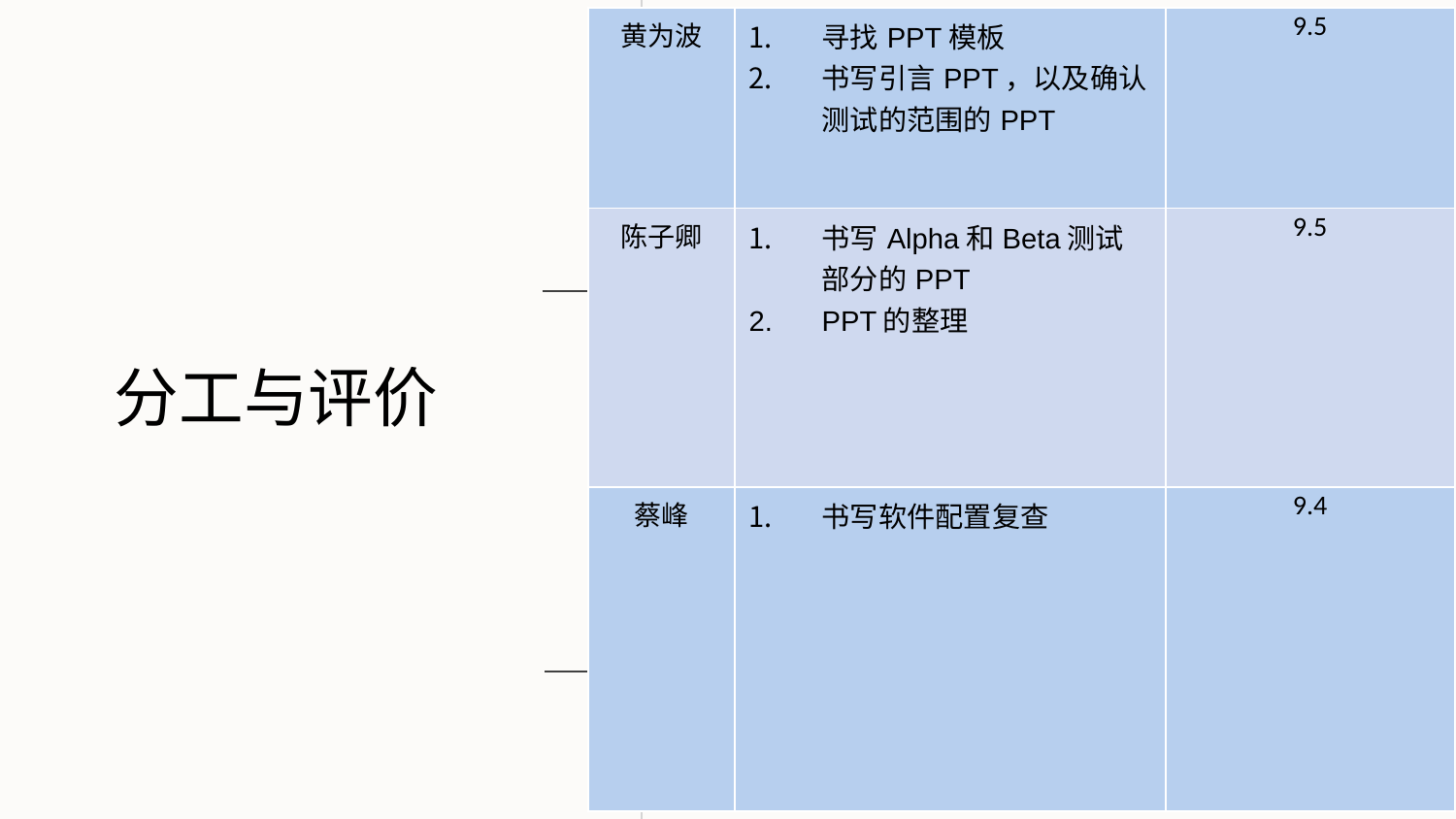

| 黄为波 | 寻找PPT模板 书写引言PPT，以及确认测试的范围的PPT | 9.5 |
| --- | --- | --- |
| 陈子卿 | 书写Alpha和Beta测试部分的PPT PPT的整理 | 9.5 |
| 蔡峰 | 书写软件配置复查 | 9.4 |

分工与评价